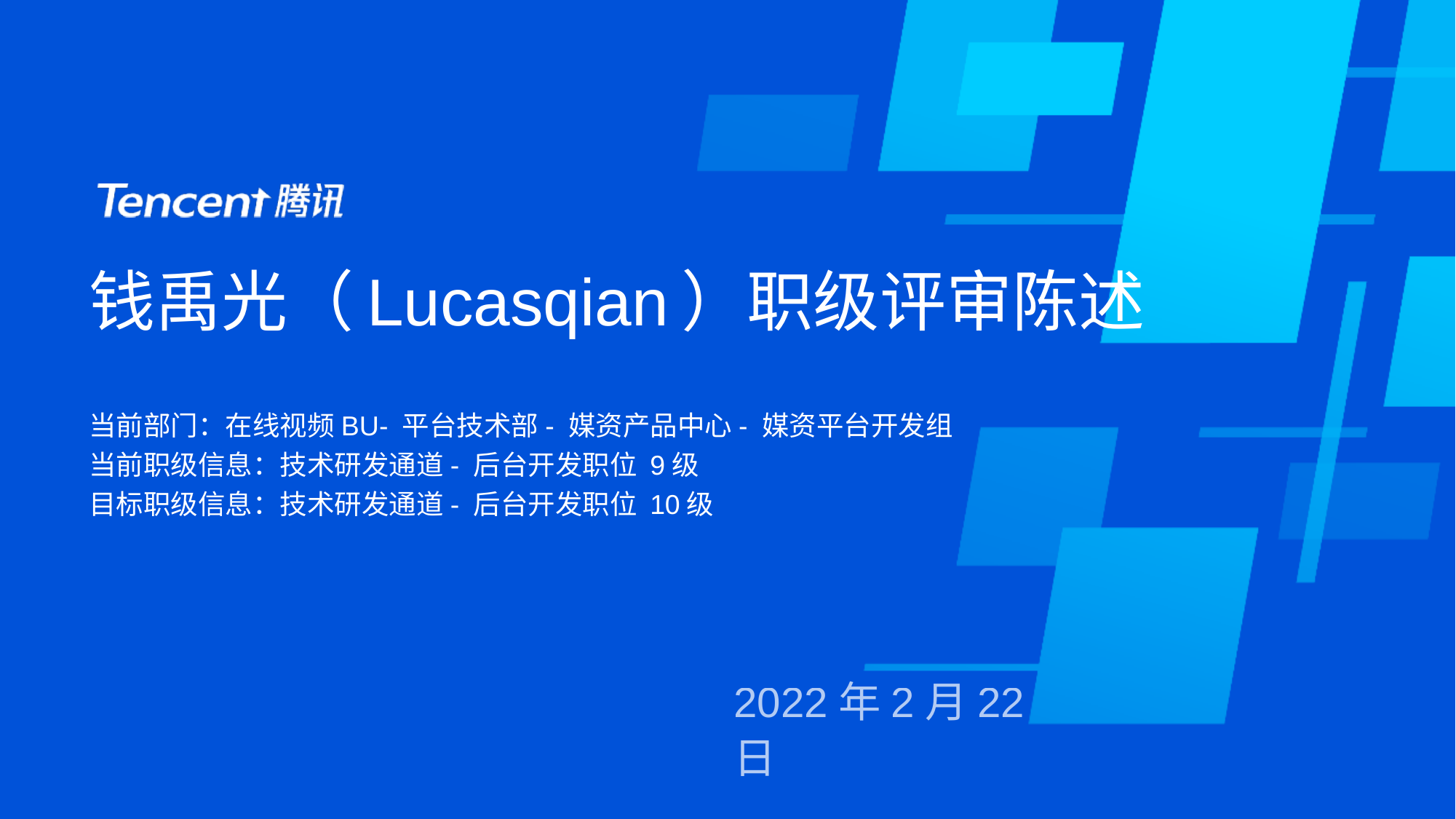

# 钱禹光（Lucasqian）职级评审陈述
当前部门：在线视频BU- 平台技术部- 媒资产品中心- 媒资平台开发组
当前职级信息：技术研发通道- 后台开发职位 9级
目标职级信息：技术研发通道- 后台开发职位 10级
2022年2月22日